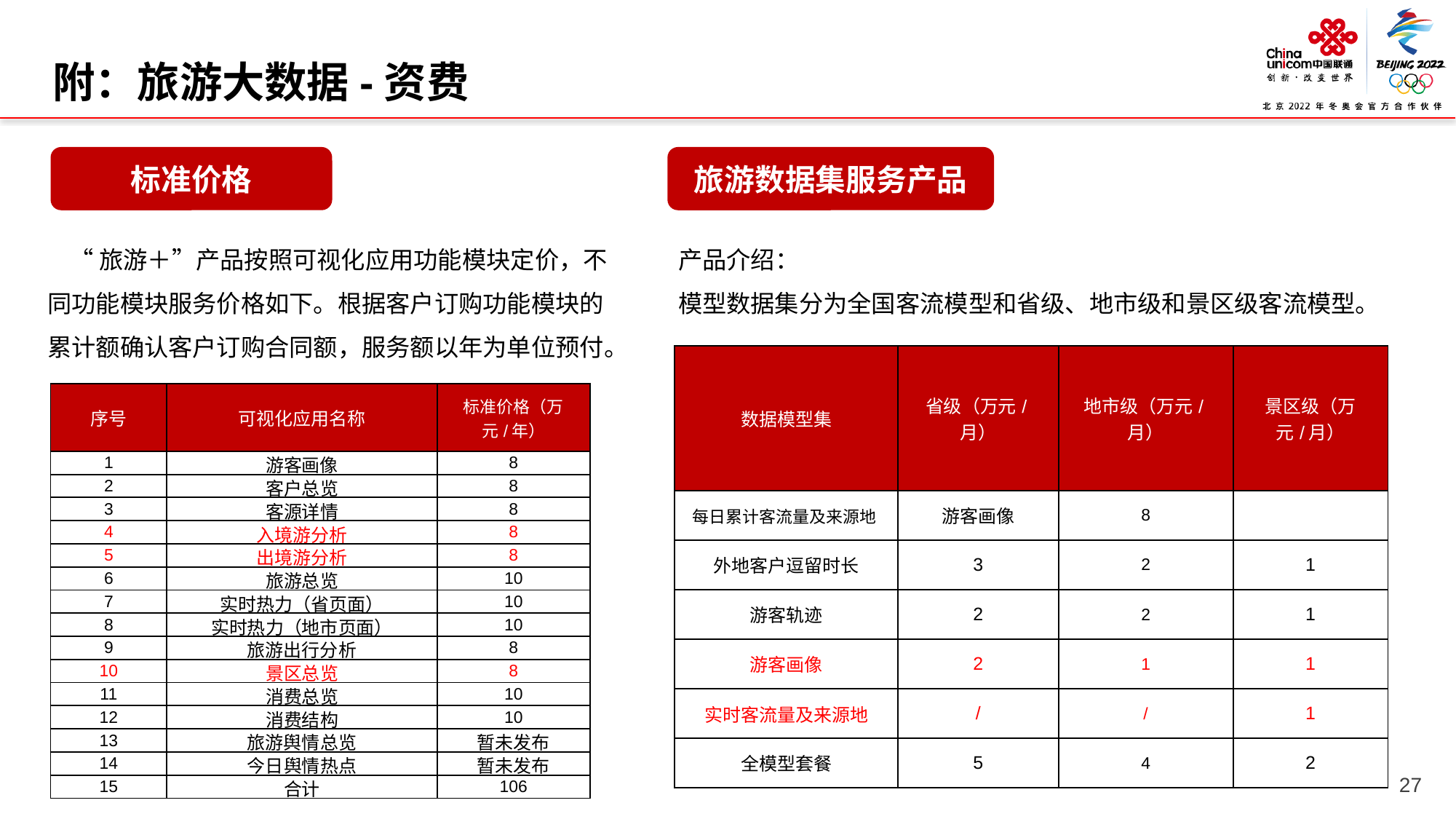

附：旅游大数据-资费
标准价格
旅游数据集服务产品
    “旅游＋”产品按照可视化应用功能模块定价，不同功能模块服务价格如下。根据客户订购功能模块的累计额确认客户订购合同额，服务额以年为单位预付。
产品介绍：
模型数据集分为全国客流模型和省级、地市级和景区级客流模型。
| 数据模型集 | 省级（万元/月） | 地市级（万元/月） | 景区级（万元/月） |
| --- | --- | --- | --- |
| 每日累计客流量及来源地 | 游客画像 | 8 |  |
| 外地客户逗留时长 | 3 | 2 | 1 |
| 游客轨迹 | 2 | 2 | 1 |
| 游客画像 | 2 | 1 | 1 |
| 实时客流量及来源地 | / | / | 1 |
| 全模型套餐 | 5 | 4 | 2 |
| 序号 | 可视化应用名称 | 标准价格（万元/年） |
| --- | --- | --- |
| 1 | 游客画像 | 8 |
| 2 | 客户总览 | 8 |
| 3 | 客源详情 | 8 |
| 4 | 入境游分析 | 8 |
| 5 | 出境游分析 | 8 |
| 6 | 旅游总览 | 10 |
| 7 | 实时热力（省页面） | 10 |
| 8 | 实时热力（地市页面） | 10 |
| 9 | 旅游出行分析 | 8 |
| 10 | 景区总览 | 8 |
| 11 | 消费总览 | 10 |
| 12 | 消费结构 | 10 |
| 13 | 旅游舆情总览 | 暂未发布 |
| 14 | 今日舆情热点 | 暂未发布 |
| 15 | 合计 | 106 |